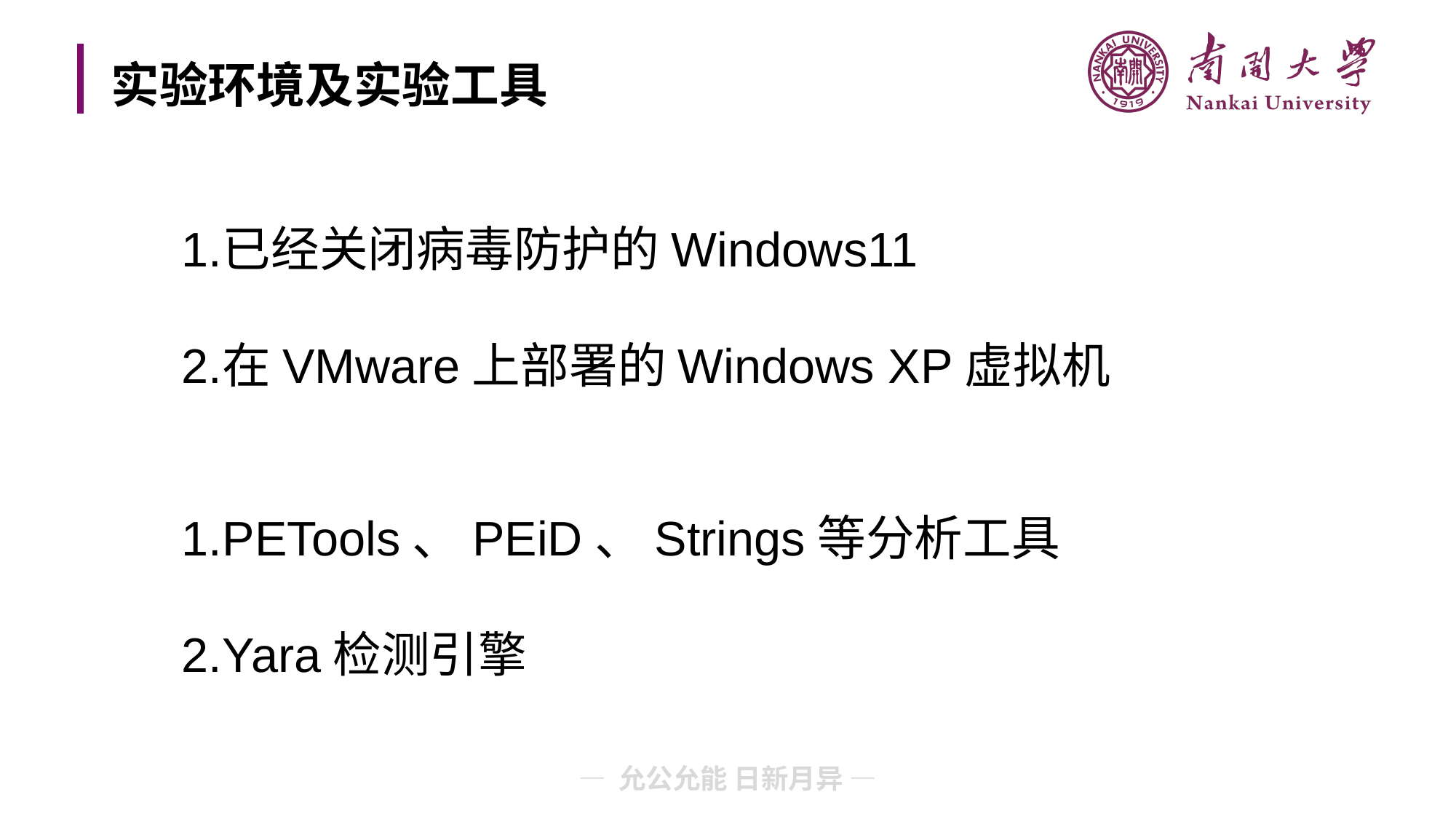

# 实验环境及实验工具
已经关闭病毒防护的Windows11
在VMware上部署的Windows XP虚拟机
PETools、PEiD、Strings等分析工具
Yara检测引擎